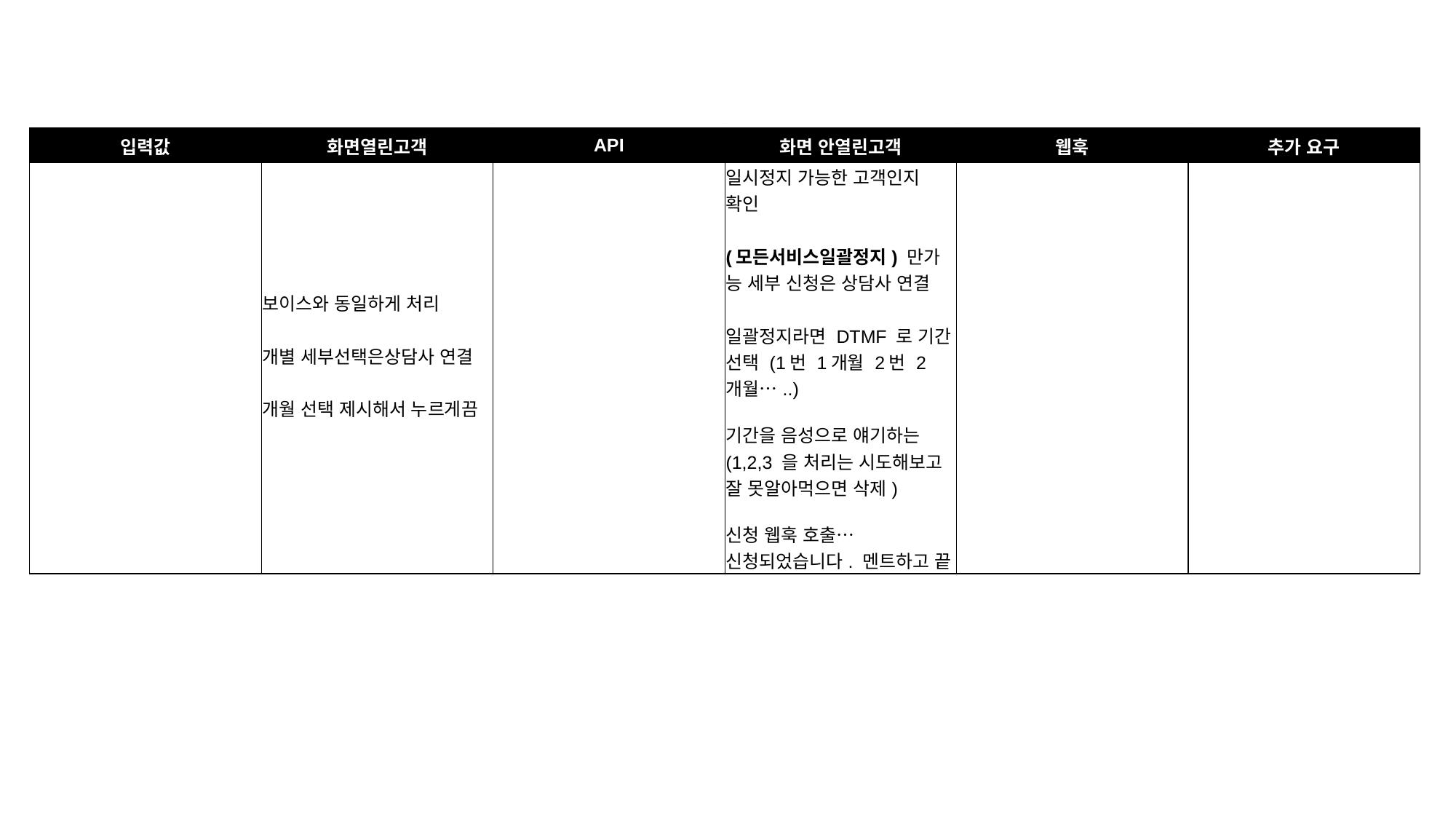

| 입력값 | 화면열린고객 | API | 화면 안열린고객 | 웹훅 | 추가 요구 |
| --- | --- | --- | --- | --- | --- |
|  | 보이스와 동일하게 처리 개별 세부선택은상담사 연결 개월 선택 제시해서 누르게끔 |  | 일시정지 가능한 고객인지 확인 (모든서비스일괄정지) 만가 능 세부 신청은 상담사 연결 일괄정지라면 DTMF 로 기간 선택 (1번 1개월 2번 2개월…..) 기간을 음성으로 얘기하는 (1,2,3 을 처리는 시도해보고 잘 못알아먹으면 삭제) 신청 웹훅 호출… 신청되었습니다. 멘트하고 끝 |  |  |